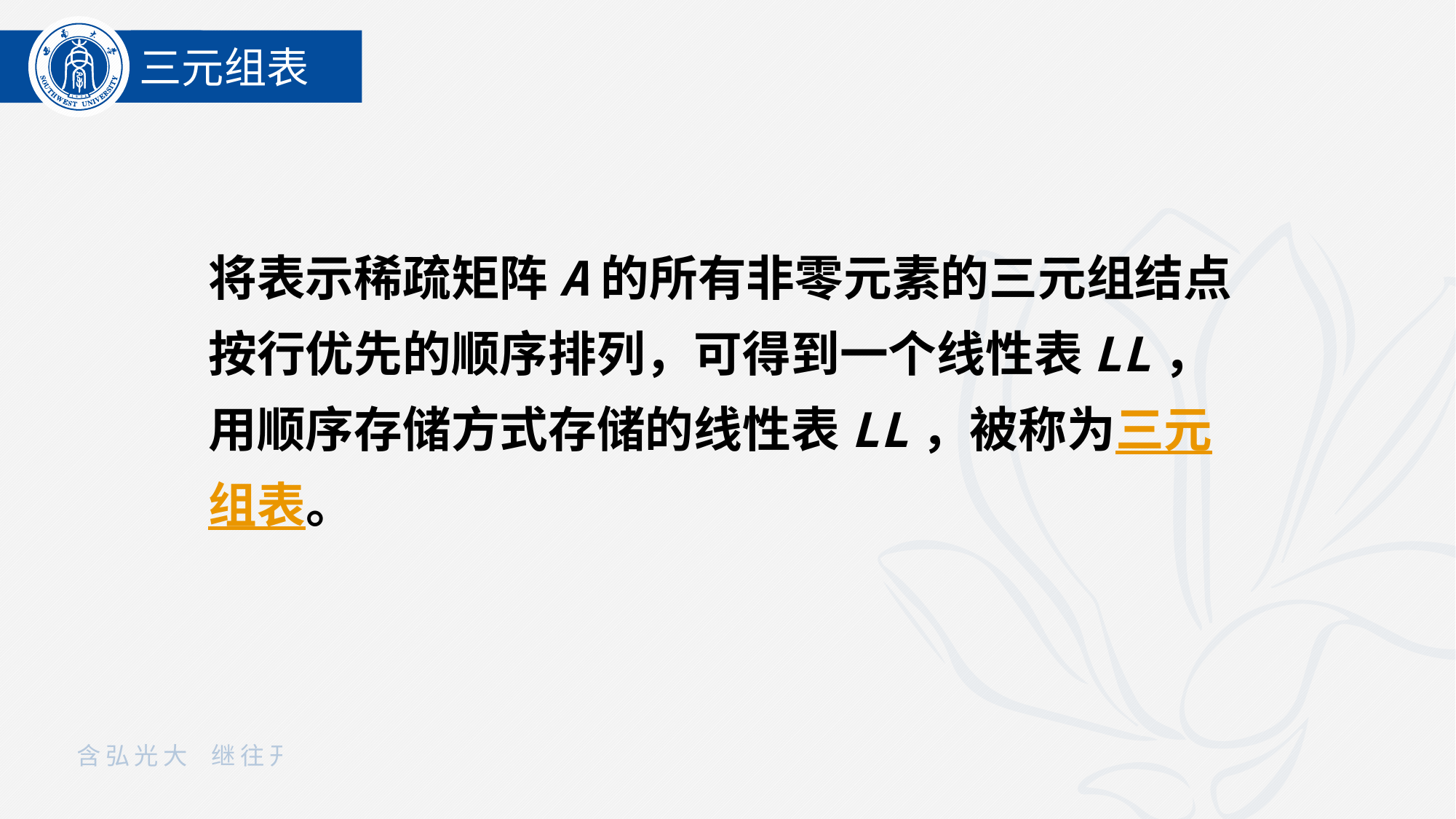

三元组表
	将表示稀疏矩阵A的所有非零元素的三元组结点按行优先的顺序排列，可得到一个线性表LL，用顺序存储方式存储的线性表LL，被称为三元组表。